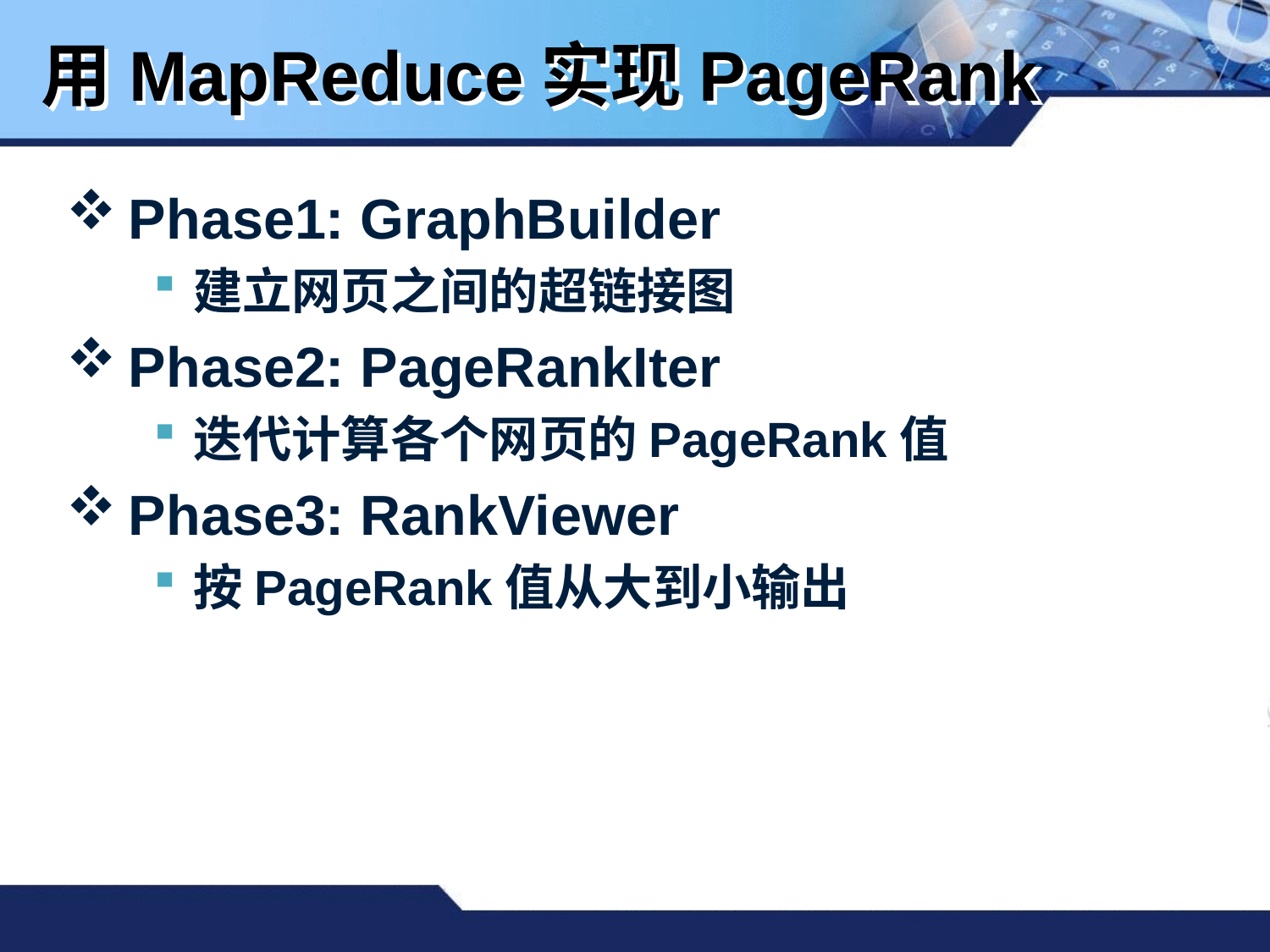

# 用MapReduce实现PageRank
Phase1: GraphBuilder
建立网页之间的超链接图
Phase2: PageRankIter
迭代计算各个网页的PageRank值
Phase3: RankViewer
按PageRank值从大到小输出